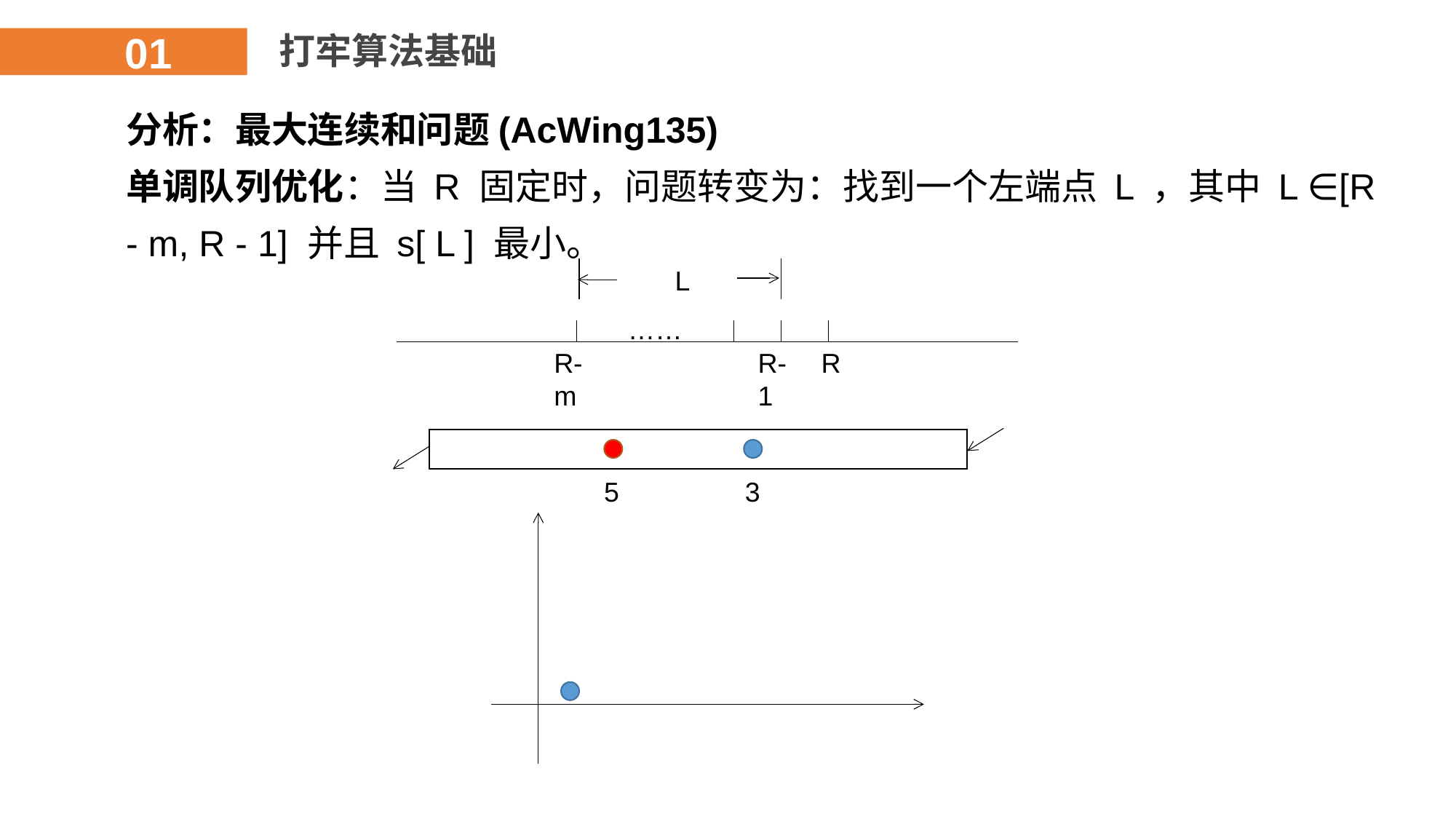

01
打牢算法基础

分析：最大连续和问题(AcWing135)
单调队列优化：当 R 固定时，问题转变为：找到一个左端点 L ，其中 L ∈[R - m, R - 1] 并且 s[ L ] 最小。
L
……
R-m
R-1
R

5
3